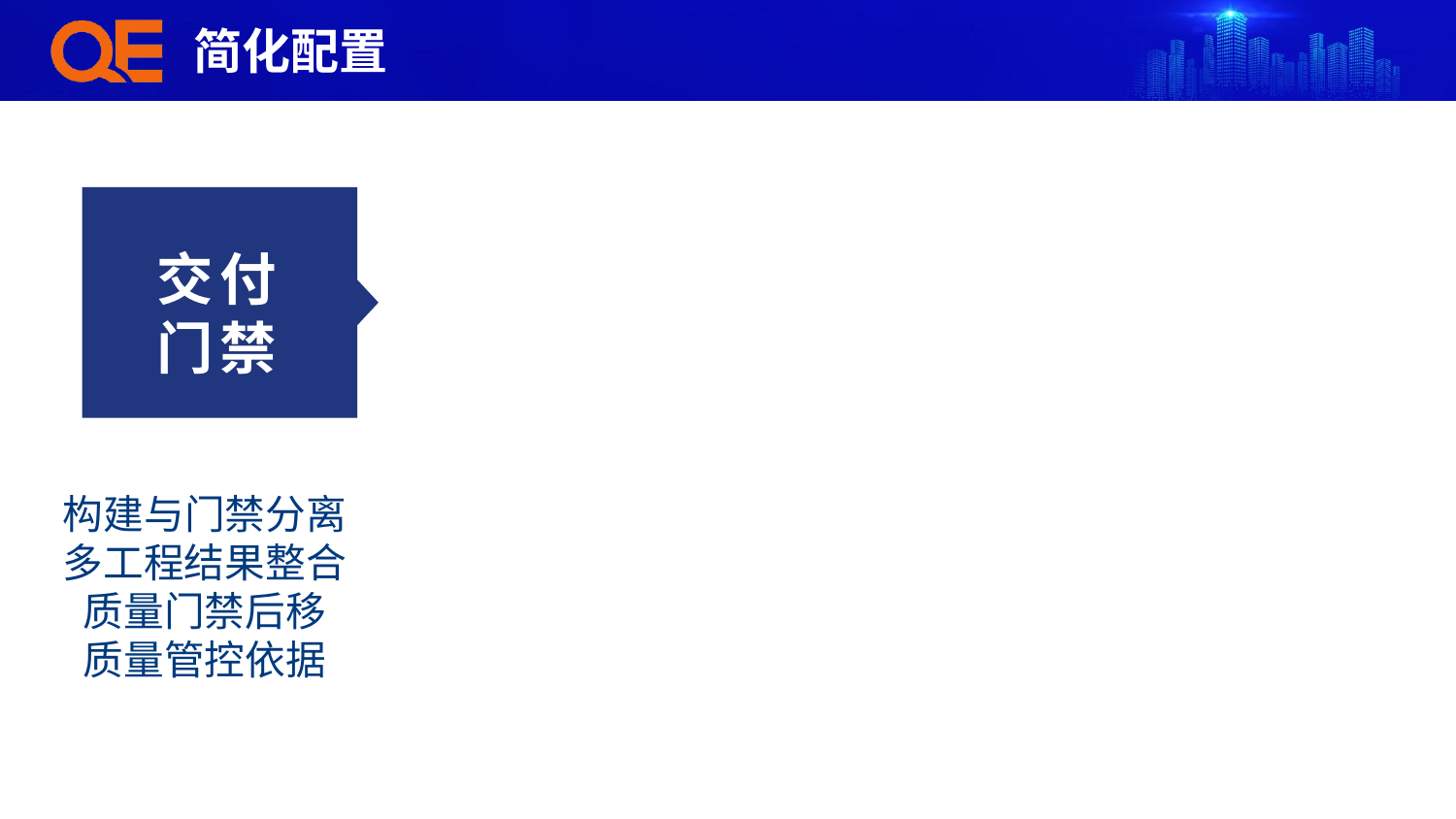

# 简化配置

交付 门禁
构建与门禁分离 多工程结果整合 质量门禁后移 质量管控依据